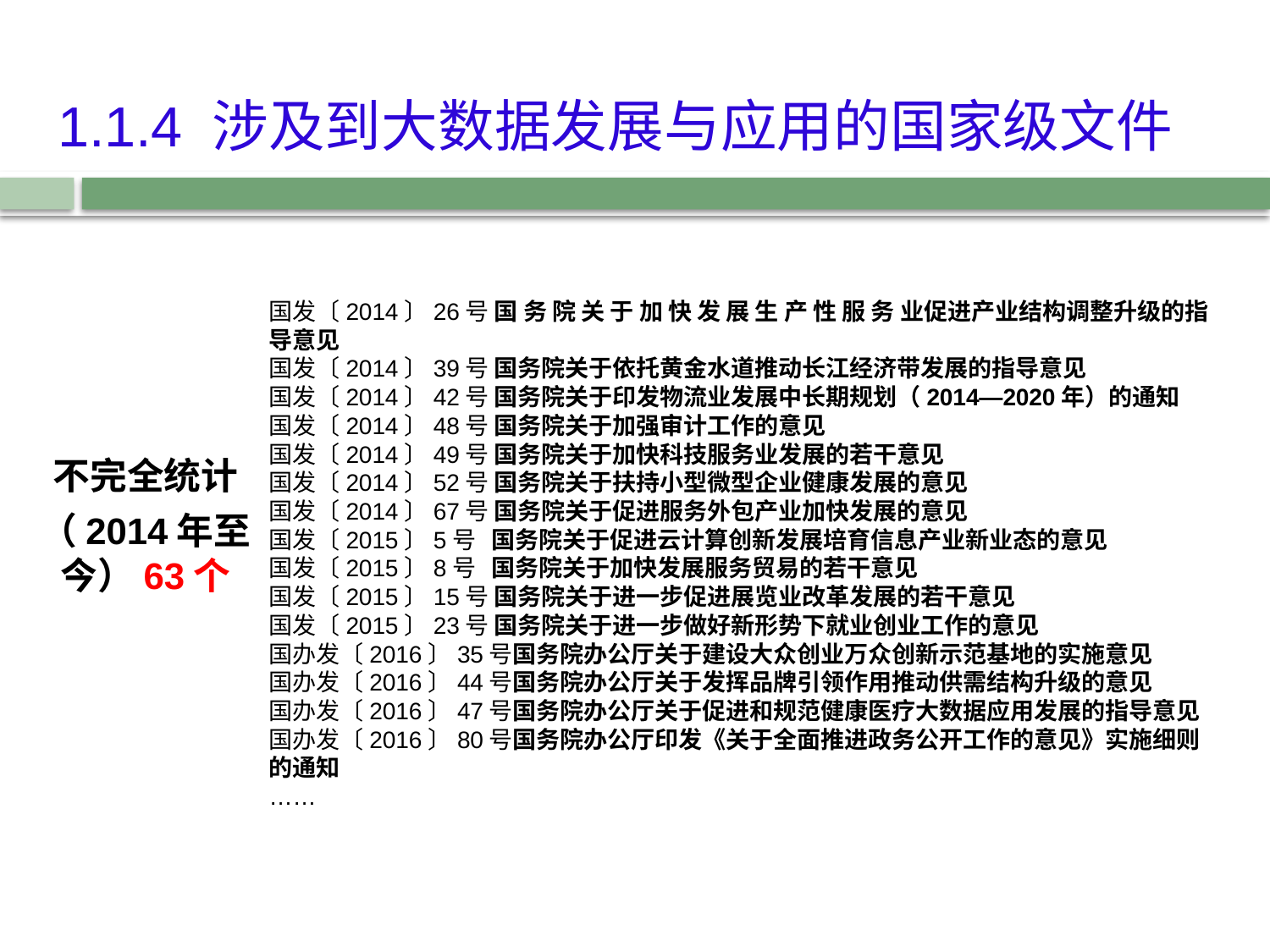

# 1.1.4 涉及到大数据发展与应用的国家级文件

国发〔2014〕26号 国 务 院 关 于 加 快 发 展 生 产 性 服 务 业促进产业结构调整升级的指导意见
国发〔2014〕39号 国务院关于依托黄金水道推动长江经济带发展的指导意见
国发〔2014〕42号 国务院关于印发物流业发展中长期规划（2014—2020年）的通知
国发〔2014〕48号 国务院关于加强审计工作的意见
国发〔2014〕49号 国务院关于加快科技服务业发展的若干意见
国发〔2014〕52号 国务院关于扶持小型微型企业健康发展的意见
国发〔2014〕67号 国务院关于促进服务外包产业加快发展的意见
国发〔2015〕5号   国务院关于促进云计算创新发展培育信息产业新业态的意见
国发〔2015〕8号   国务院关于加快发展服务贸易的若干意见
国发〔2015〕15号 国务院关于进一步促进展览业改革发展的若干意见
国发〔2015〕23号 国务院关于进一步做好新形势下就业创业工作的意见
国办发〔2016〕35号国务院办公厅关于建设大众创业万众创新示范基地的实施意见
国办发〔2016〕44号国务院办公厅关于发挥品牌引领作用推动供需结构升级的意见
国办发〔2016〕47号国务院办公厅关于促进和规范健康医疗大数据应用发展的指导意见
国办发〔2016〕80号国务院办公厅印发《关于全面推进政务公开工作的意见》实施细则的通知
……
不完全统计
（2014年至今）63个